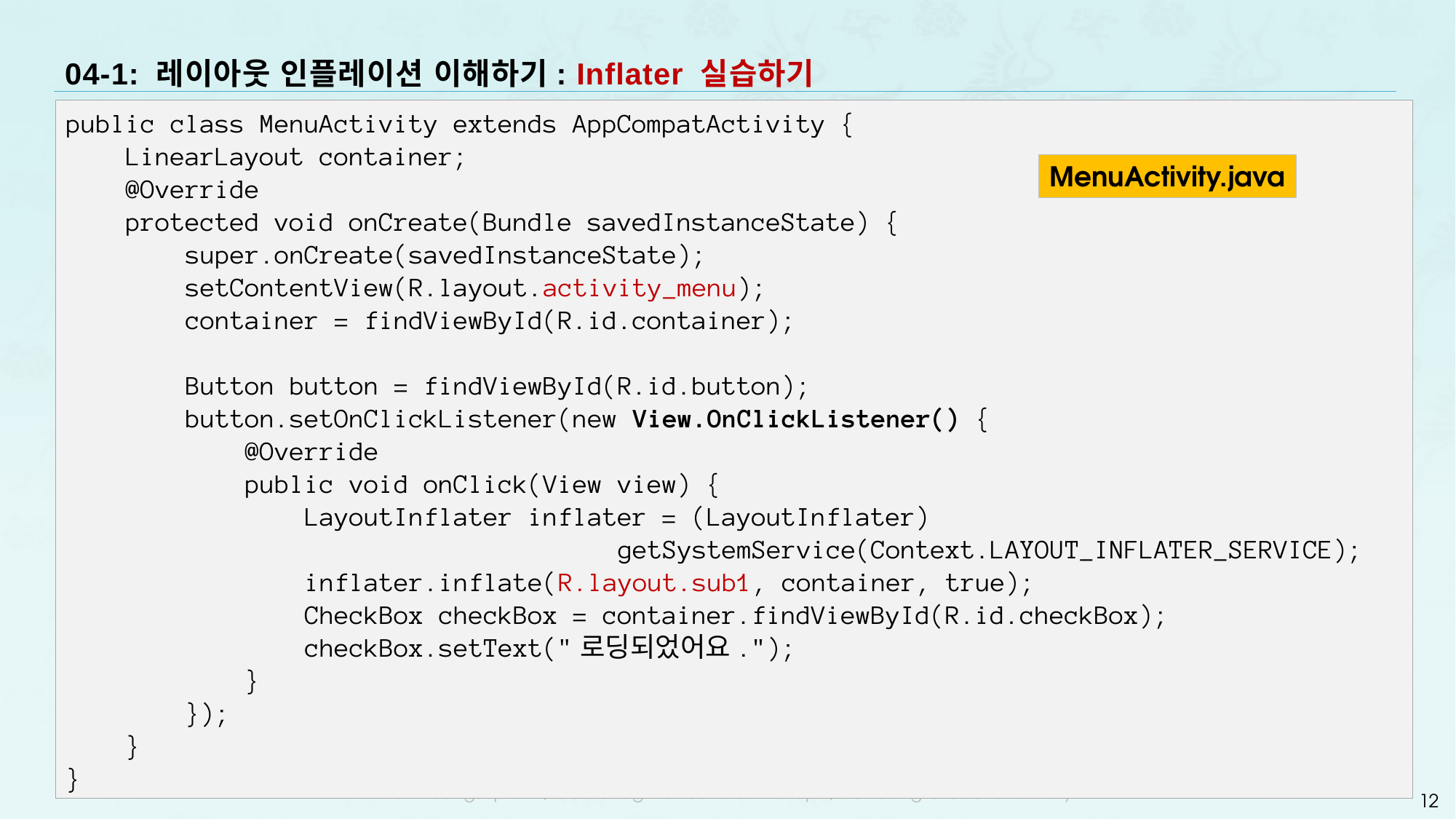

# 04-1: 레이아웃 인플레이션 이해하기: Inflater 실습하기
.
public class MenuActivity extends AppCompatActivity {
    LinearLayout container;
    @Override
    protected void onCreate(Bundle savedInstanceState) {
        super.onCreate(savedInstanceState);
        setContentView(R.layout.activity_menu);
        container = findViewById(R.id.container);

        Button button = findViewById(R.id.button);
        button.setOnClickListener(new View.OnClickListener() {
            @Override
            public void onClick(View view) {
                LayoutInflater inflater = (LayoutInflater)
                                     getSystemService(Context.LAYOUT_INFLATER_SERVICE);
                inflater.inflate(R.layout.sub1, container, true);
                CheckBox checkBox = container.findViewById(R.id.checkBox);
                checkBox.setText("로딩되었어요.");
            }
        });
    }
}
MenuActivity.java
12